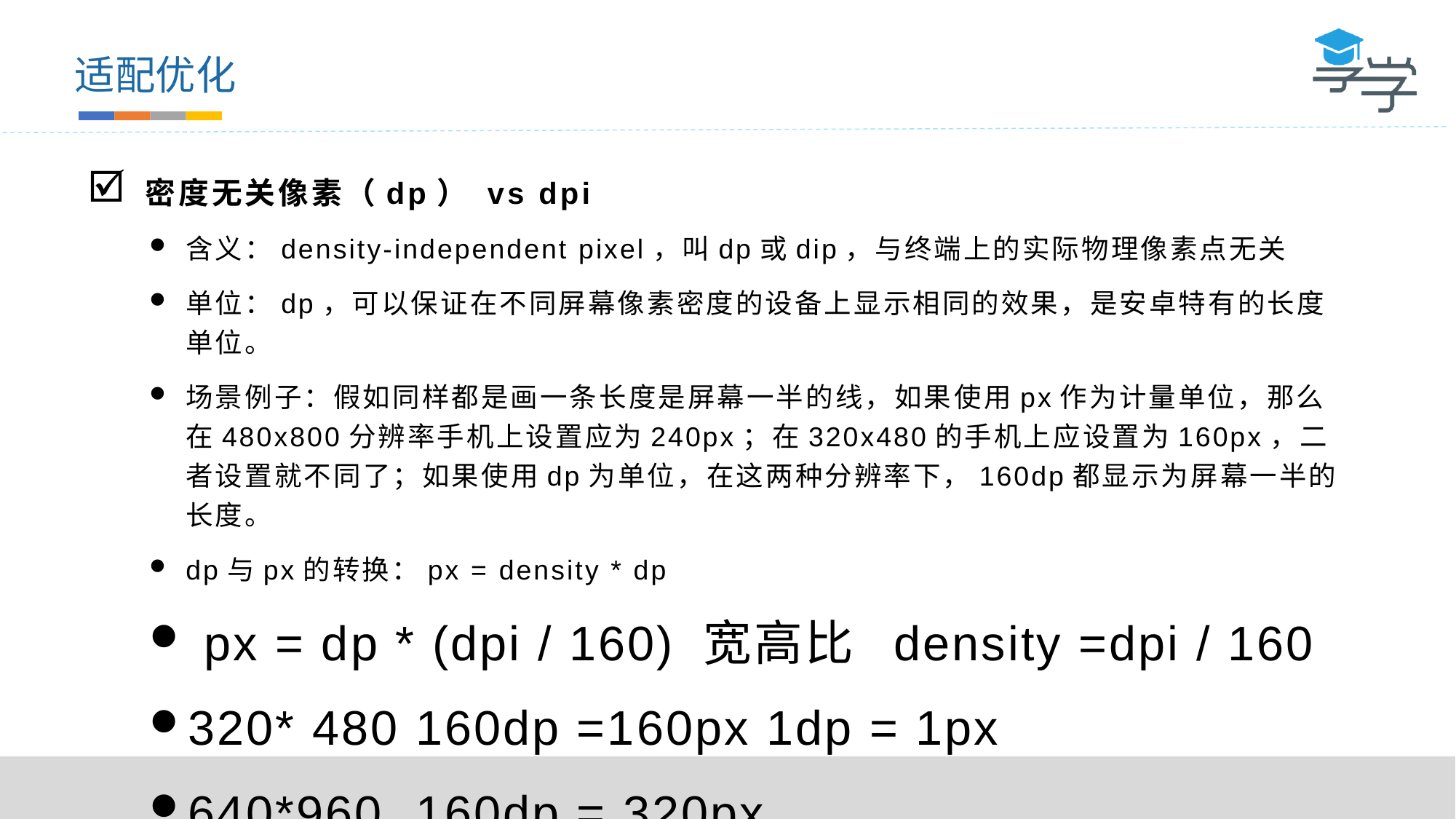

适配优化

密度无关像素（dp） vs dpi
含义：density-independent pixel，叫dp或dip，与终端上的实际物理像素点无关
单位：dp，可以保证在不同屏幕像素密度的设备上显示相同的效果，是安卓特有的长度单位。
场景例子：假如同样都是画一条长度是屏幕一半的线，如果使用px作为计量单位，那么在480x800分辨率手机上设置应为240px；在320x480的手机上应设置为160px，二者设置就不同了；如果使用dp为单位，在这两种分辨率下，160dp都显示为屏幕一半的长度。
dp与px的转换：px = density * dp
 px = dp * (dpi / 160) 宽高比  density =dpi / 160
320* 480 160dp =160px 1dp = 1px
640*960  160dp = 320px